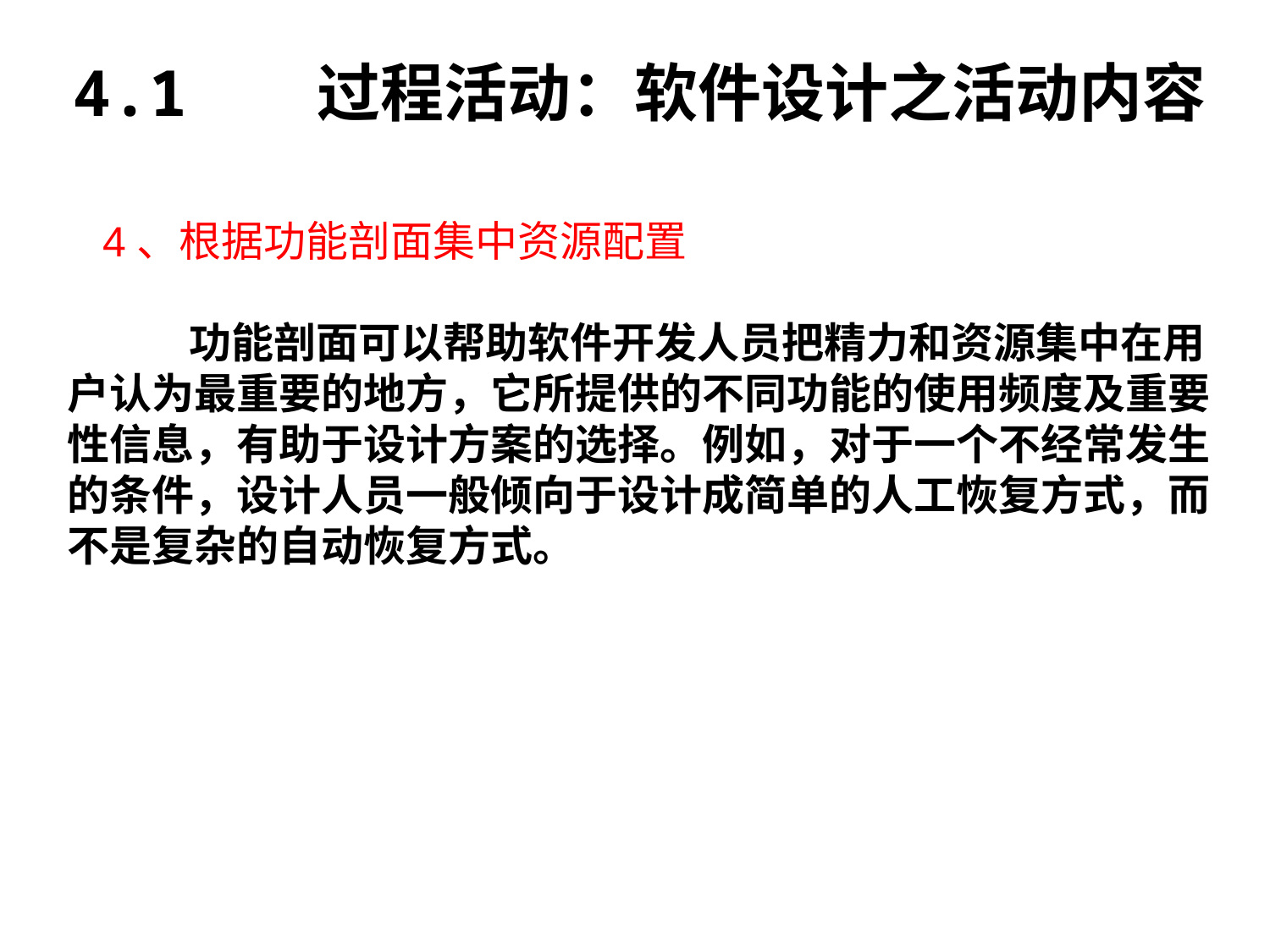

4.1   过程活动：软件设计之活动内容
4、根据功能剖面集中资源配置

        功能剖面可以帮助软件开发人员把精力和资源集中在用户认为最重要的地方，它所提供的不同功能的使用频度及重要性信息，有助于设计方案的选择。例如，对于一个不经常发生的条件，设计人员一般倾向于设计成简单的人工恢复方式，而不是复杂的自动恢复方式。